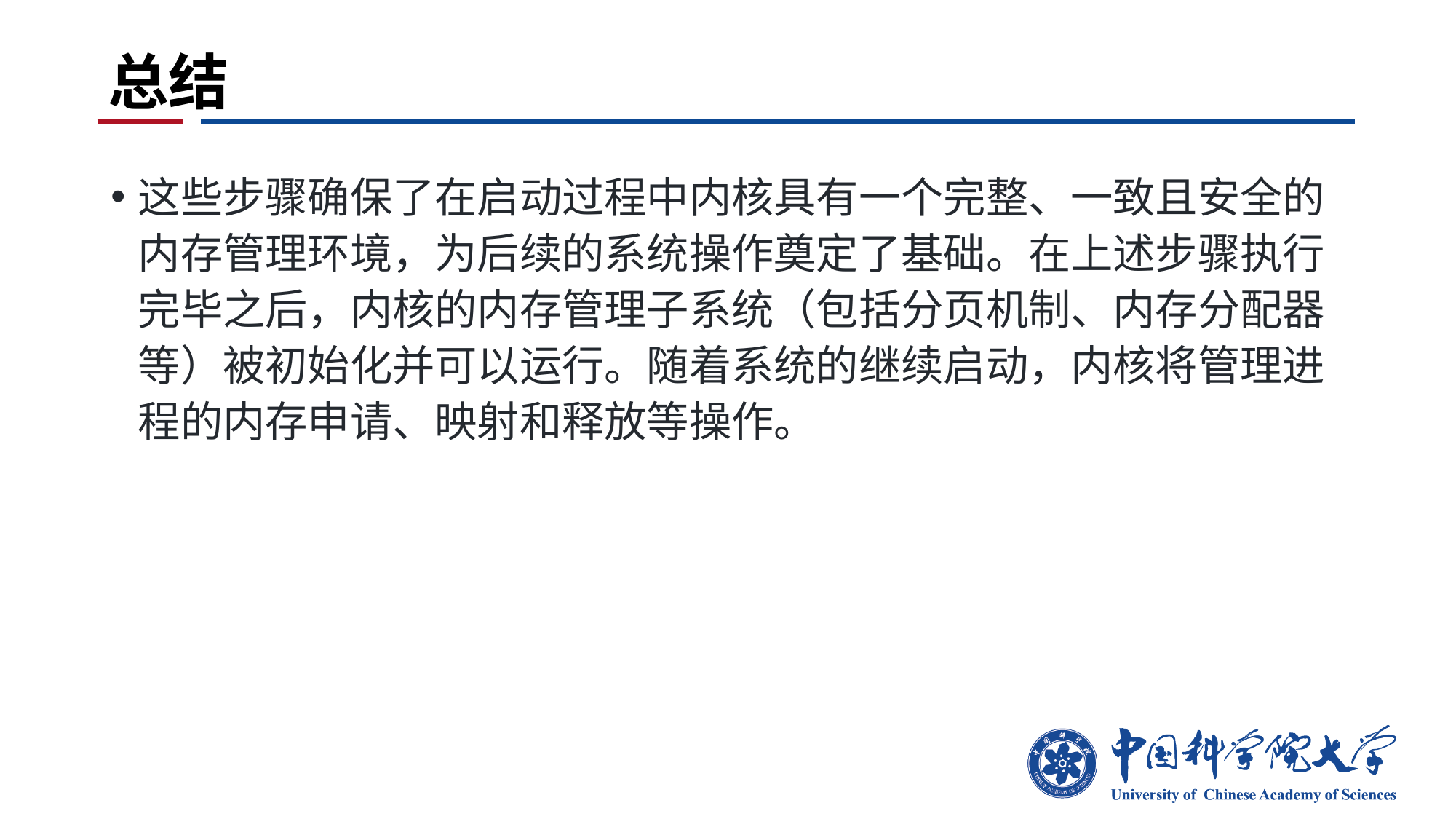

# 总结
这些步骤确保了在启动过程中内核具有一个完整、一致且安全的内存管理环境，为后续的系统操作奠定了基础。在上述步骤执行完毕之后，内核的内存管理子系统（包括分页机制、内存分配器等）被初始化并可以运行。随着系统的继续启动，内核将管理进程的内存申请、映射和释放等操作。